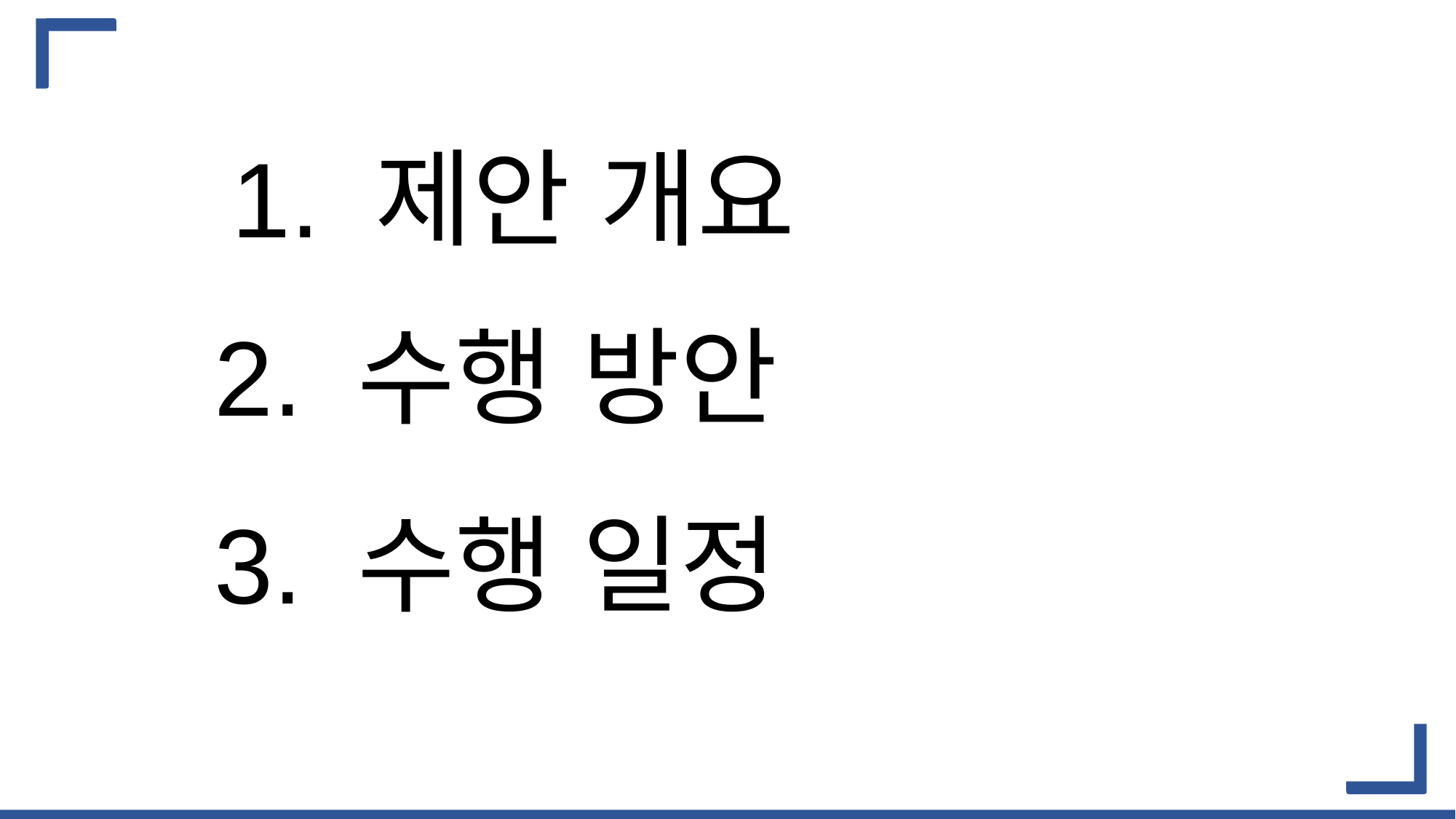

TABLE OF CONTENTS

1. 제안 개요
2. 수행 방안
3. 수행 일정